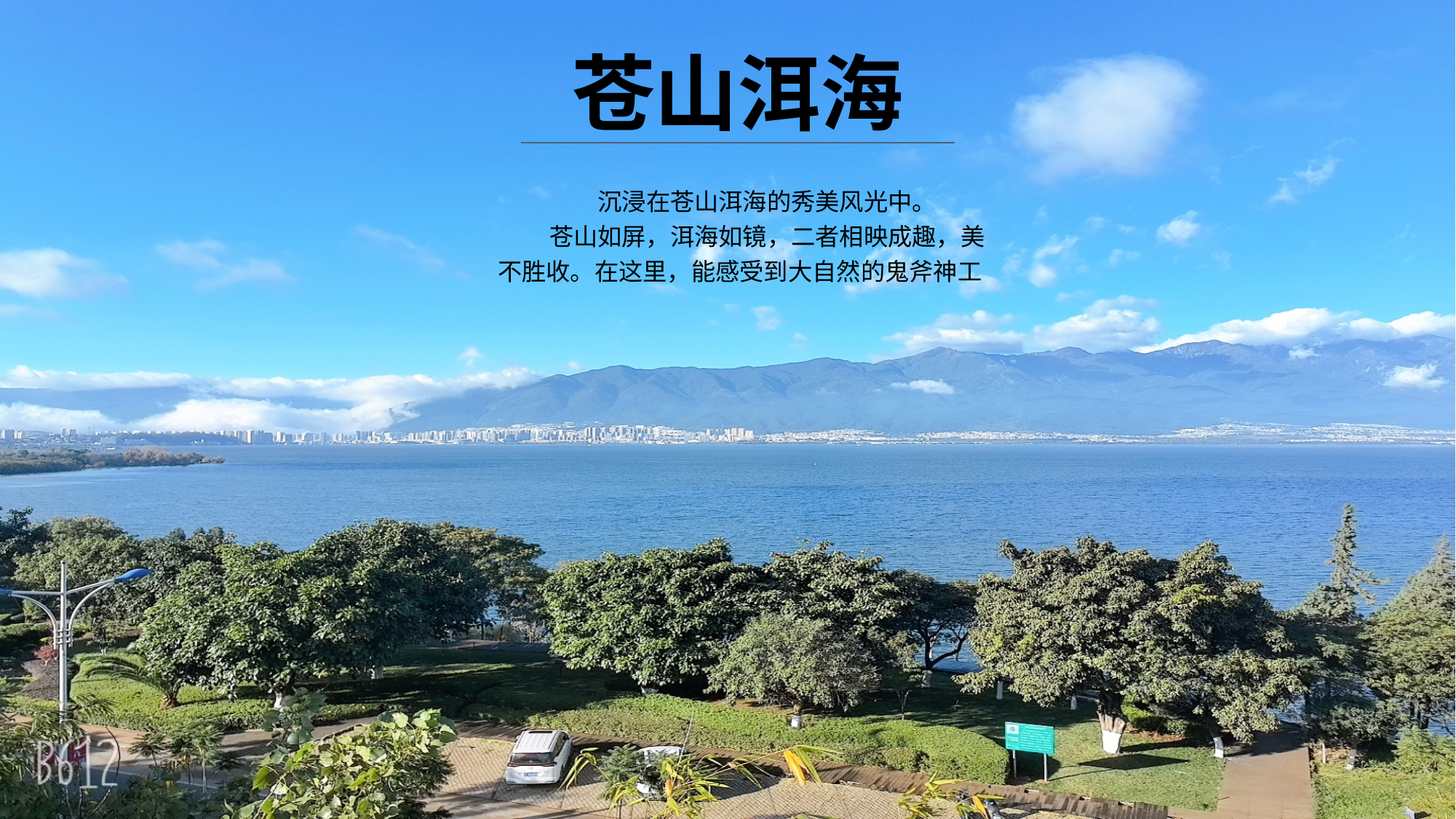

苍山洱海
沉浸在苍山洱海的秀美风光中。
苍山如屏，洱海如镜，二者相映成趣，美不胜收。在这里，能感受到大自然的鬼斧神工